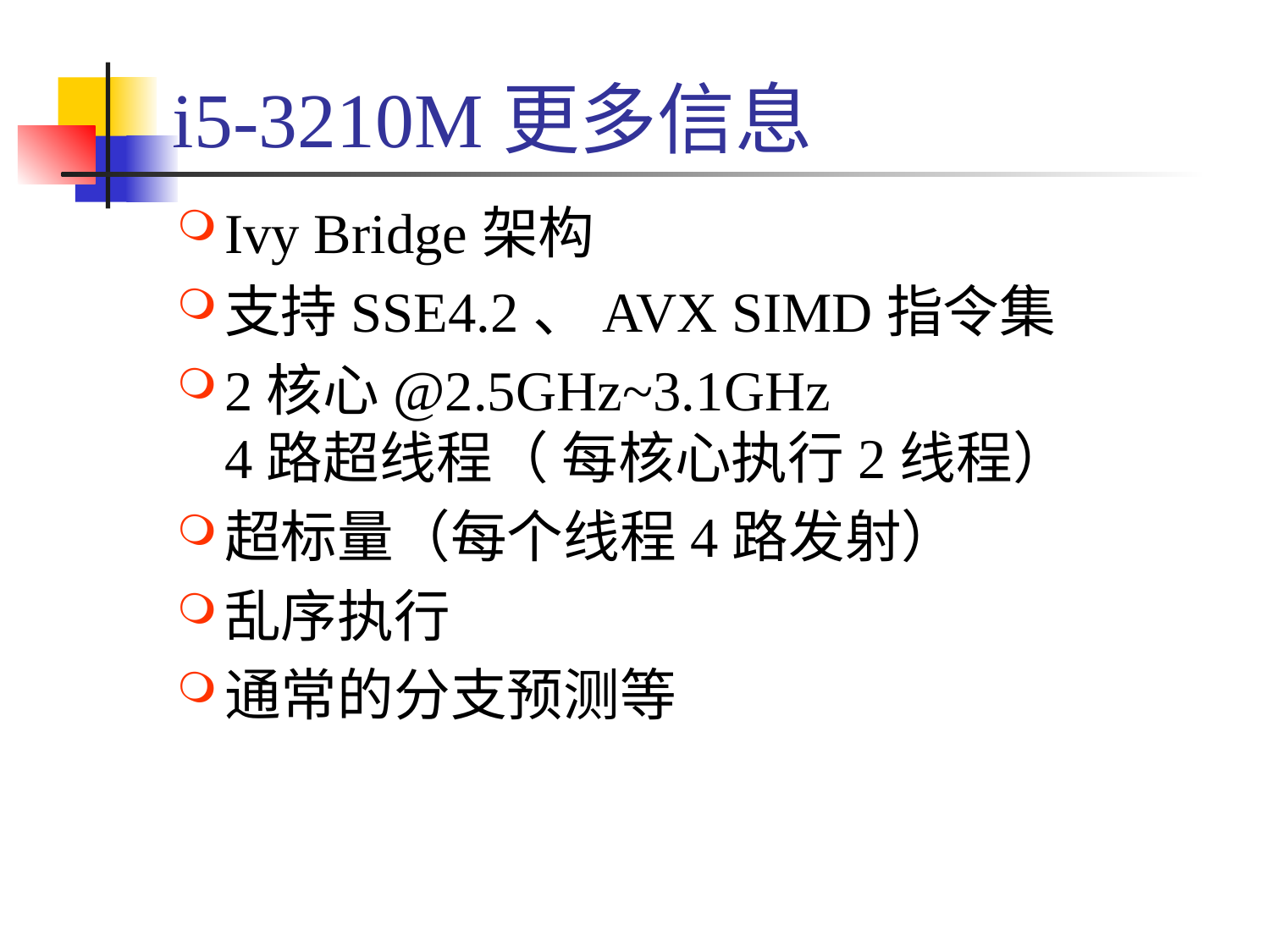

# i5-3210M更多信息
Ivy Bridge架构
支持SSE4.2、AVX SIMD指令集
2核心@2.5GHz~3.1GHz
4路超线程（ 每核心执行2线程）
超标量（每个线程4路发射）
乱序执行
通常的分支预测等